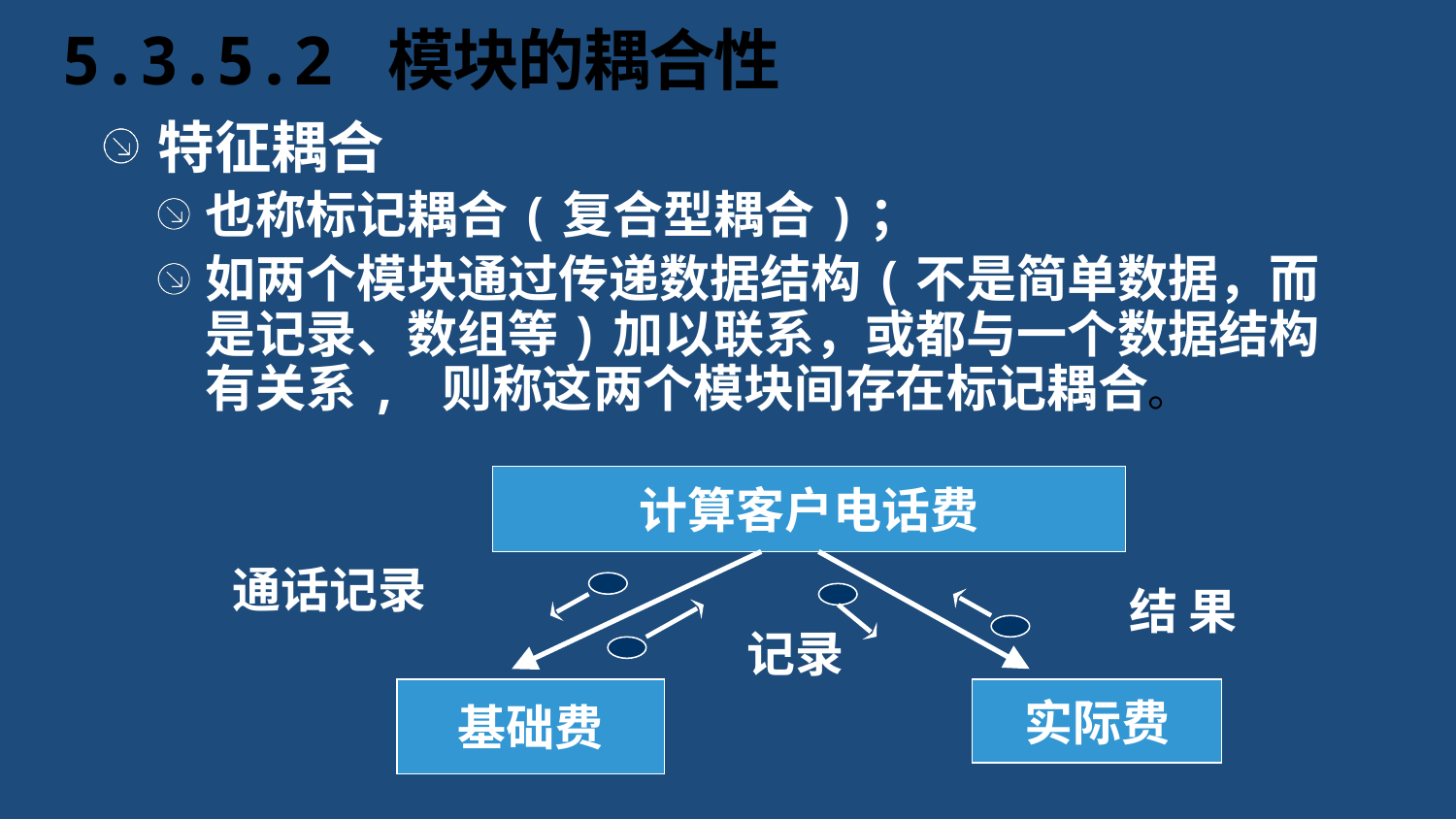

# 5.3.5.2 模块的耦合性
特征耦合
也称标记耦合(复合型耦合)；
如两个模块通过传递数据结构(不是简单数据，而是记录、数组等)加以联系，或都与一个数据结构有关系, 则称这两个模块间存在标记耦合。
计算客户电话费

通话记录

结 果

记录

基础费
实际费